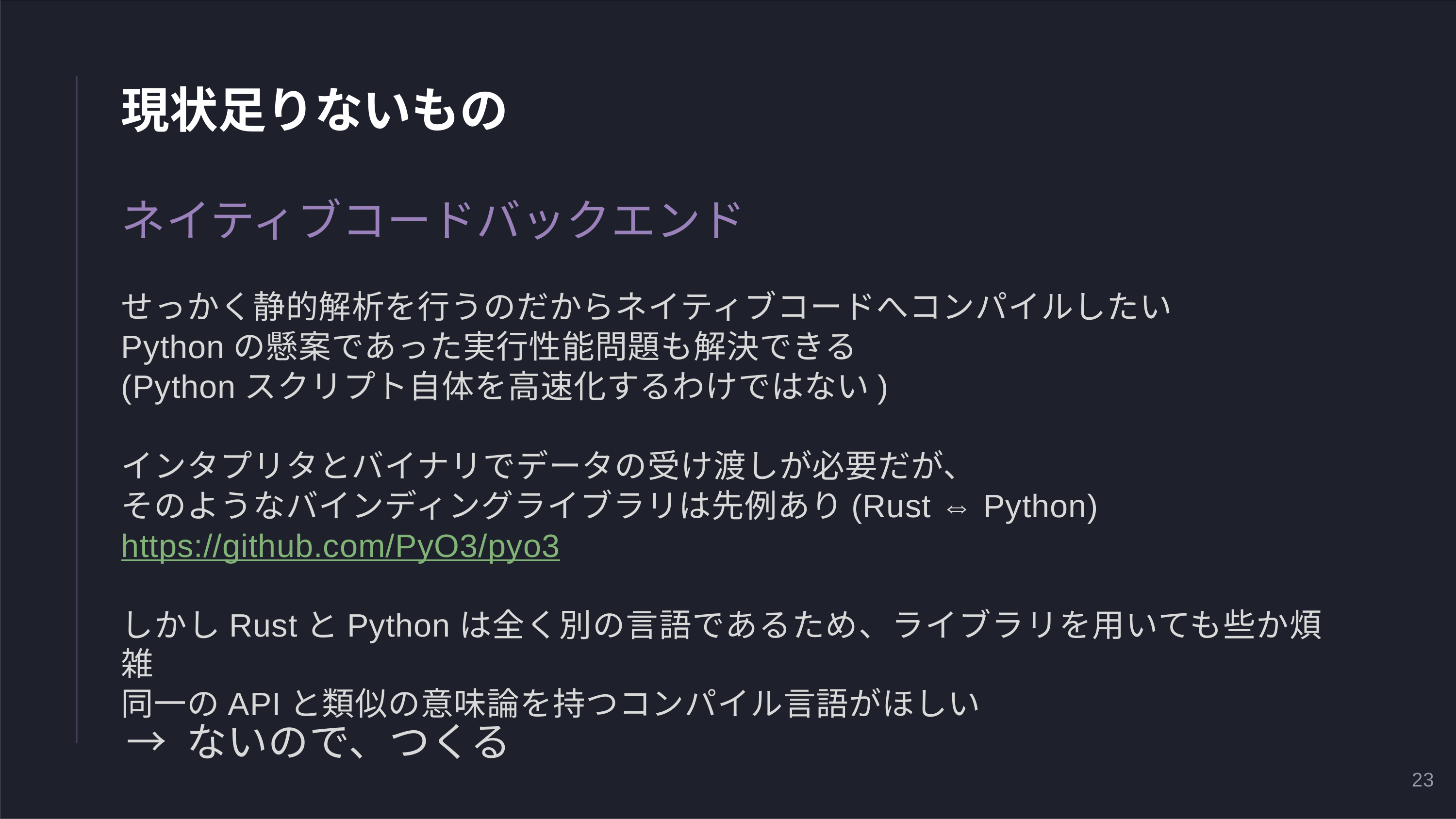

# 現状足りないもの
ネイティブコードバックエンド

せっかく静的解析を行うのだからネイティブコードへコンパイルしたい
Pythonの懸案であった実行性能問題も解決できる
(Pythonスクリプト自体を高速化するわけではない)

インタプリタとバイナリでデータの受け渡しが必要だが、
そのようなバインディングライブラリは先例あり(Rust ⇔ Python)
https://github.com/PyO3/pyo3

しかしRustとPythonは全く別の言語であるため、ライブラリを用いても些か煩雑
同一のAPIと類似の意味論を持つコンパイル言語がほしい
→ ないので、つくる

23